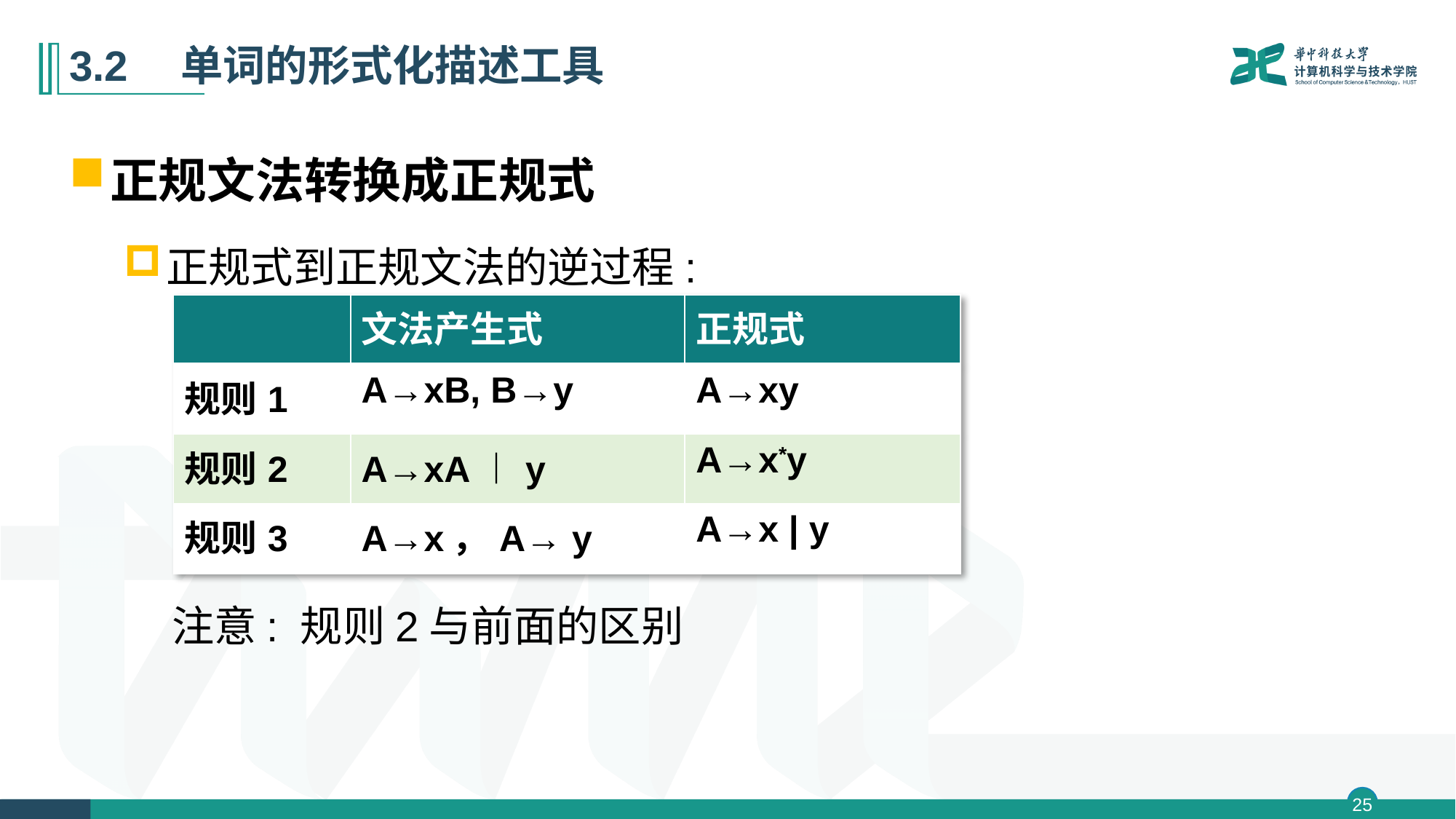

# 3.2　单词的形式化描述工具
正规文法转换成正规式
正规式到正规文法的逆过程:

    注意: 规则2与前面的区别

|  | 文法产生式 | 正规式 |
| --- | --- | --- |
| 规则1 | A→xB, B→y | A→xy |
| 规则2 | A→xA︱y | A→x\*y |
| 规则3 | A→x，A→ y | A→x | y |